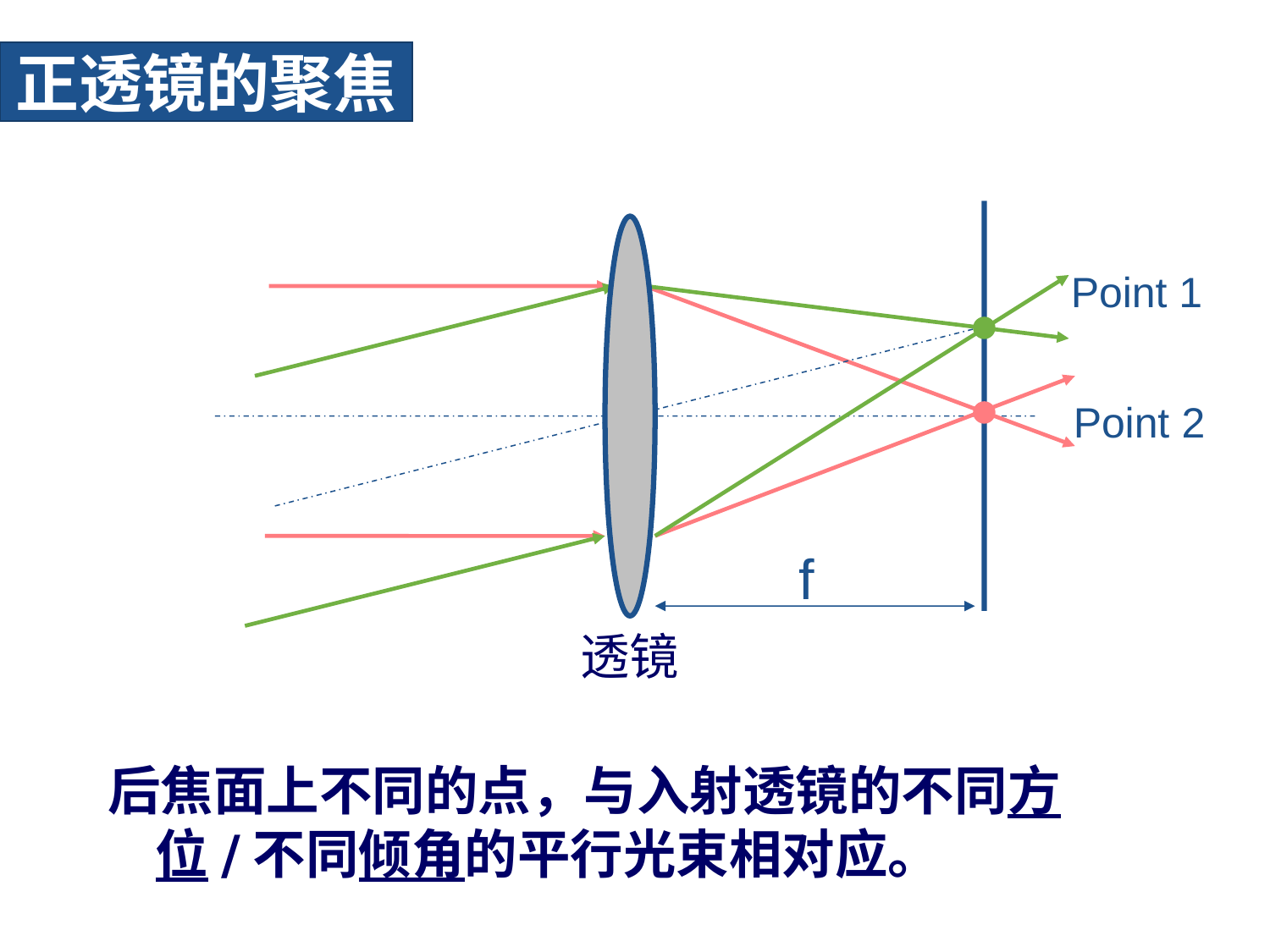

# 正透镜的聚焦

Point 1

Point 2

f

透镜
后焦面上不同的点，与入射透镜的不同方位/不同倾角的平行光束相对应。